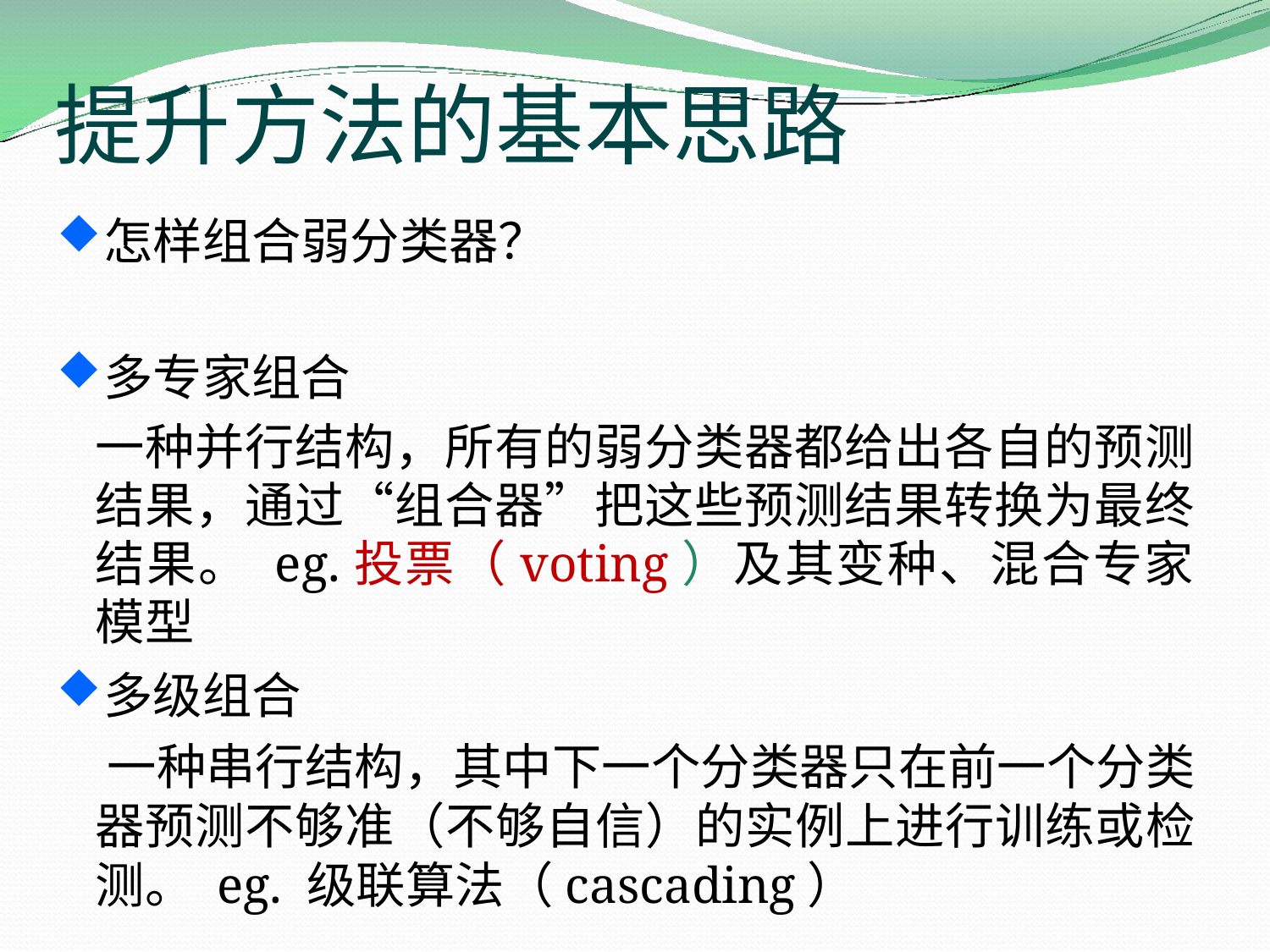

# 提升方法的基本思路
怎样组合弱分类器？

多专家组合
一种并行结构，所有的弱分类器都给出各自的预测 结果，通过“组合器”把这些预测结果转换为最终 结果。 eg.投票（voting）及其变种、混合专家模型
多级组合
一种串行结构，其中下一个分类器只在前一个分类 器预测不够准（不够自信）的实例上进行训练或检 测。 eg. 级联算法（cascading）